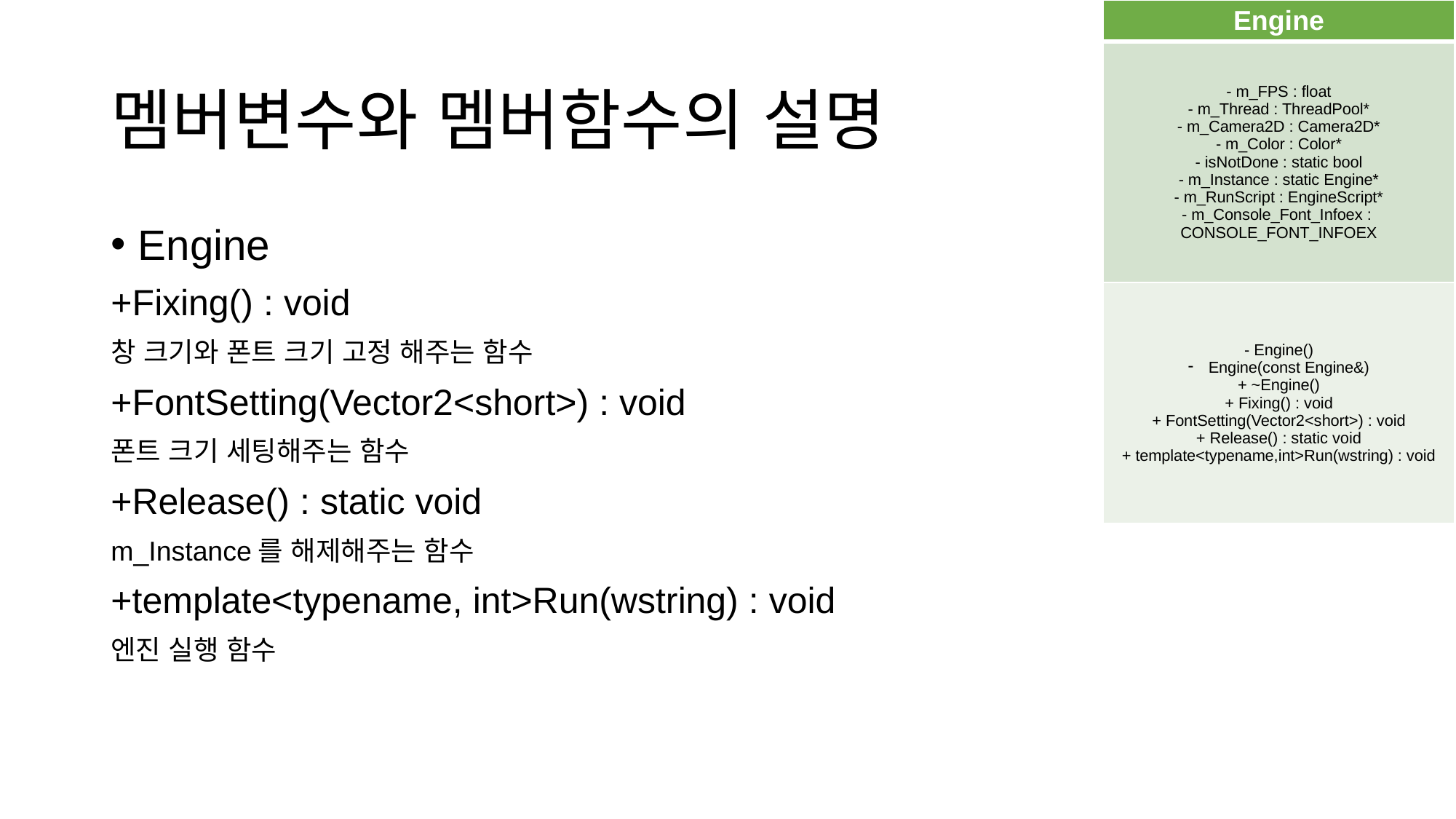

| Engine |
| --- |
| - m\_FPS : float - m\_Thread : ThreadPool\* - m\_Camera2D : Camera2D\* - m\_Color : Color\* - isNotDone : static bool - m\_Instance : static Engine\* - m\_RunScript : EngineScript\* - m\_Console\_Font\_Infoex : CONSOLE\_FONT\_INFOEX |
| - Engine() Engine(const Engine&) + ~Engine() + Fixing() : void + FontSetting(Vector2<short>) : void + Release() : static void + template<typename,int>Run(wstring) : void |
# 멤버변수와 멤버함수의 설명
Engine
+Fixing() : void
창 크기와 폰트 크기 고정 해주는 함수
+FontSetting(Vector2<short>) : void
폰트 크기 세팅해주는 함수
+Release() : static void
m_Instance를 해제해주는 함수
+template<typename, int>Run(wstring) : void
엔진 실행 함수